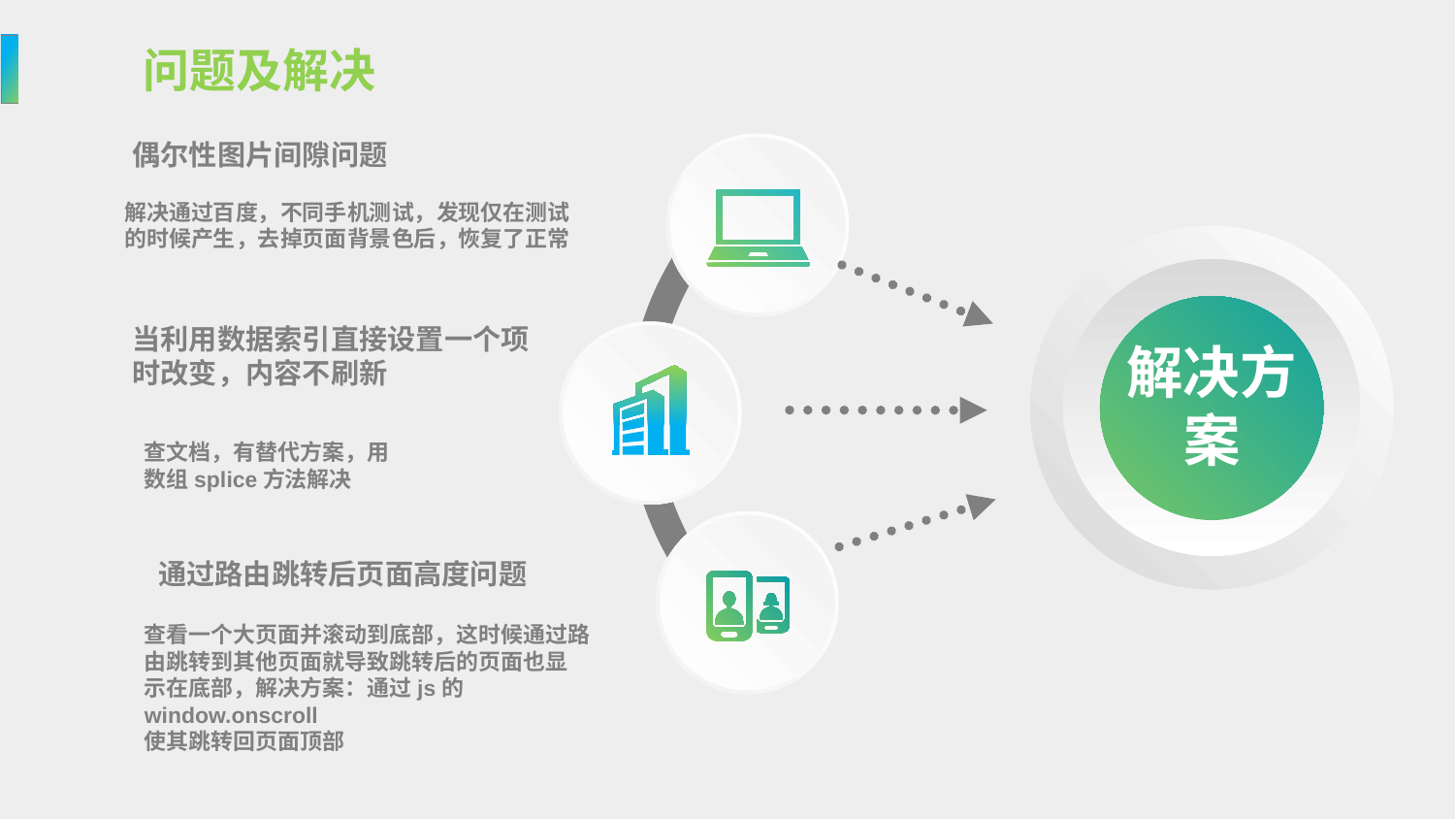

问题及解决

偶尔性图片间隙问题

解决通过百度，不同手机测试，发现仅在测试的时候产生，去掉页面背景色后，恢复了正常

解决方案

当利用数据索引直接设置一个项时改变，内容不刷新

查文档，有替代方案，用
数组splice方法解决

通过路由跳转后页面高度问题
查看一个大页面并滚动到底部，这时候通过路
由跳转到其他页面就导致跳转后的页面也显
示在底部，解决方案：通过js的window.onscroll
使其跳转回页面顶部